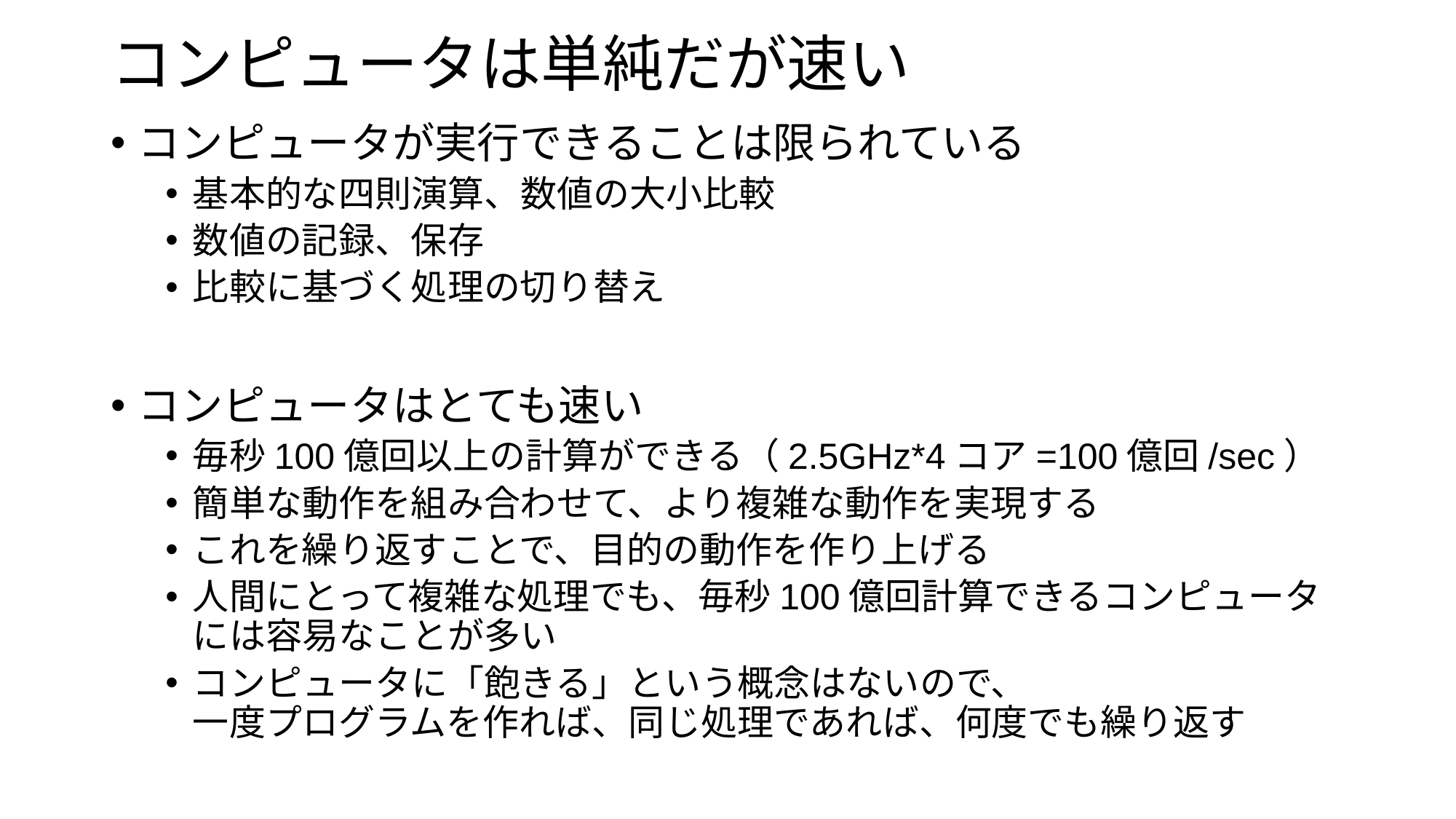

# コンピュータは単純だが速い
コンピュータが実行できることは限られている
基本的な四則演算、数値の大小比較
数値の記録、保存
比較に基づく処理の切り替え

コンピュータはとても速い
毎秒100億回以上の計算ができる（2.5GHz*4コア=100億回/sec）
簡単な動作を組み合わせて、より複雑な動作を実現する
これを繰り返すことで、目的の動作を作り上げる
人間にとって複雑な処理でも、毎秒100億回計算できるコンピュータには容易なことが多い
コンピュータに「飽きる」という概念はないので、
一度プログラムを作れば、同じ処理であれば、何度でも繰り返す